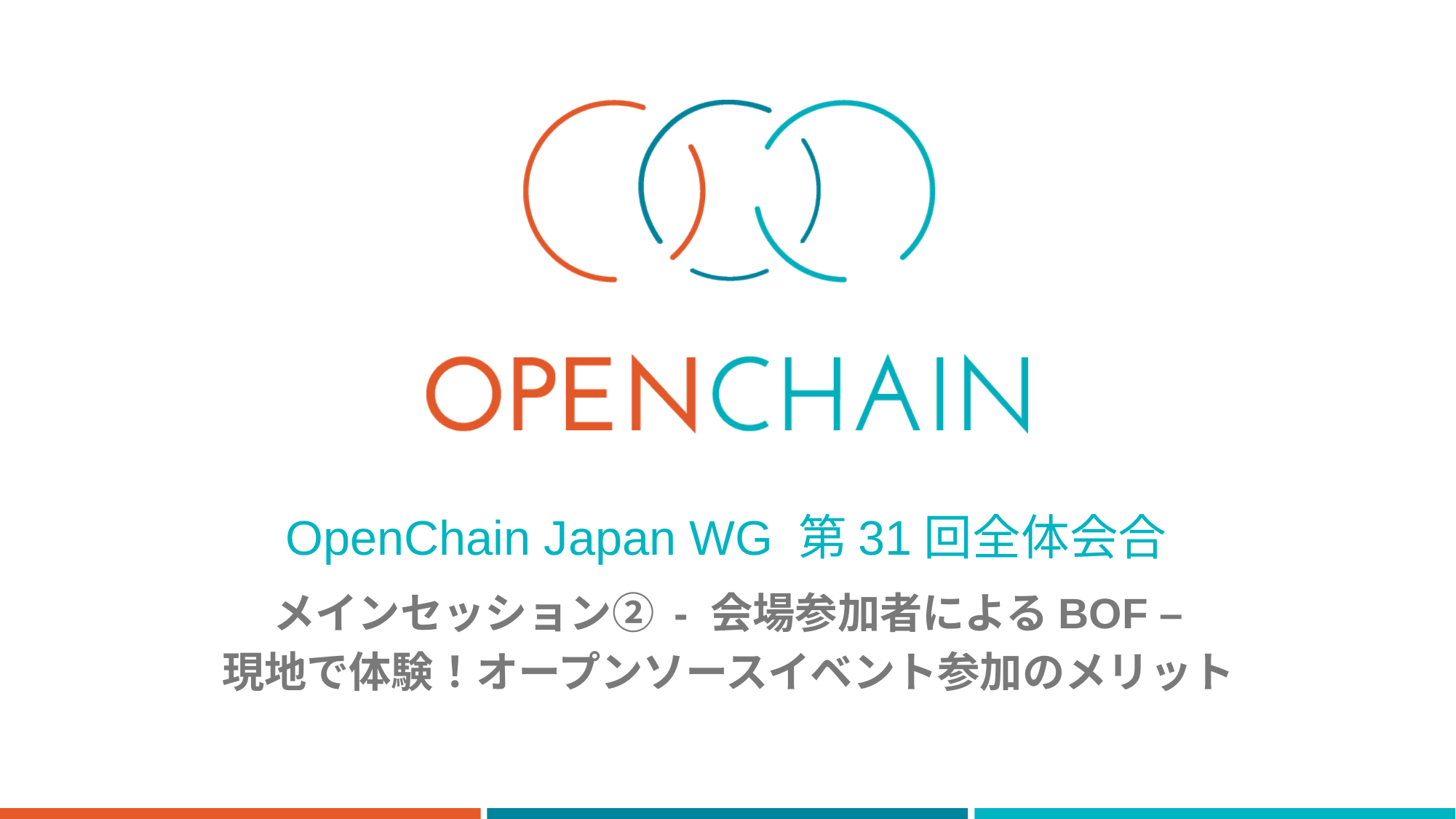

# OpenChain Japan WG 第31回全体会合
メインセッション② - 会場参加者によるBOF –
現地で体験！オープンソースイベント参加のメリット